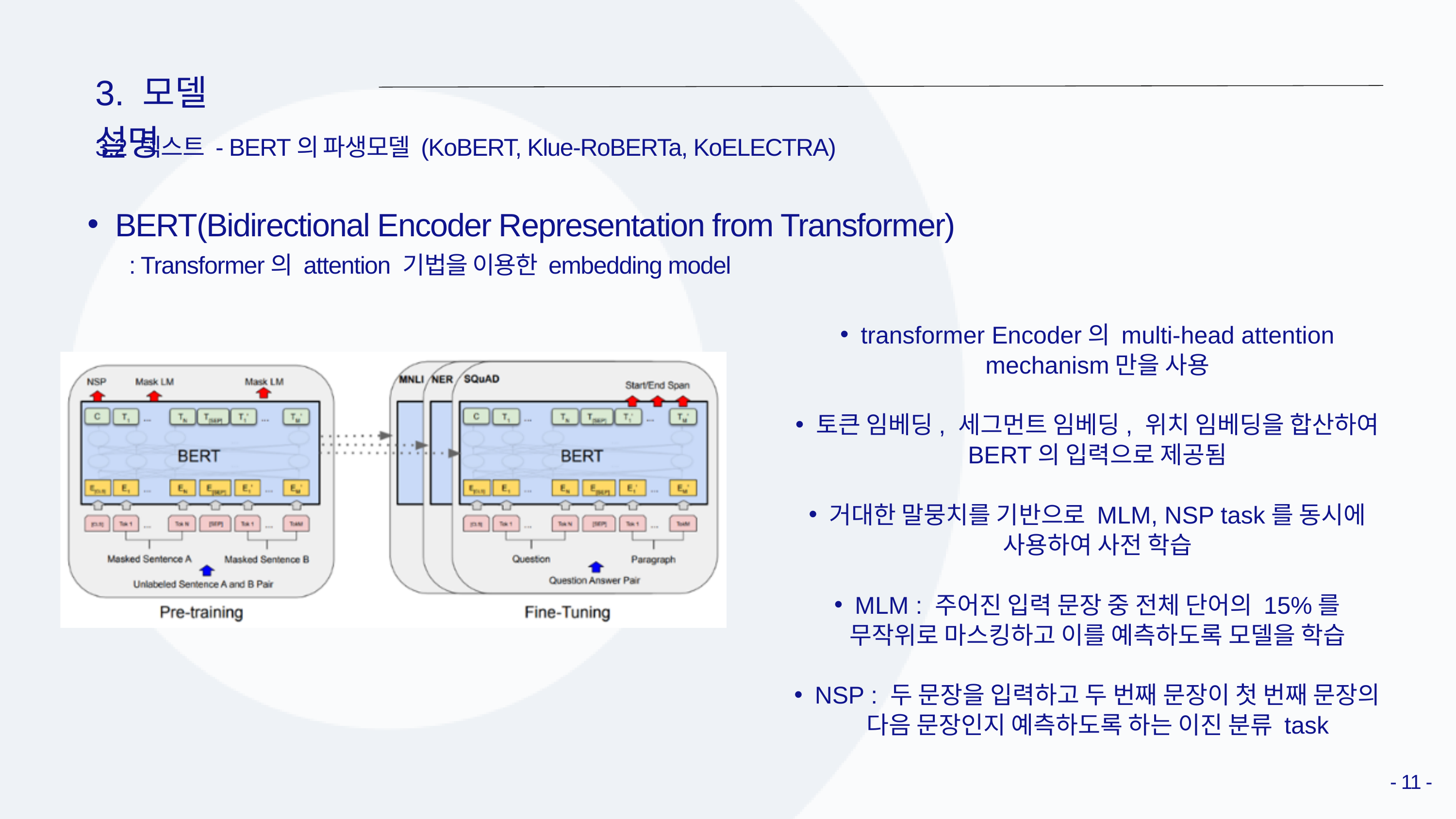

3. 모델 설명

3.2 텍스트 - BERT의 파생모델 (KoBERT, Klue-RoBERTa, KoELECTRA)
BERT(Bidirectional Encoder Representation from Transformer)

: Transformer의 attention 기법을 이용한 embedding model
transformer Encoder의 multi-head attention mechanism만을 사용

토큰 임베딩, 세그먼트 임베딩, 위치 임베딩을 합산하여 BERT의 입력으로 제공됨

거대한 말뭉치를 기반으로 MLM, NSP task를 동시에 사용하여 사전 학습

MLM : 주어진 입력 문장 중 전체 단어의 15%를 무작위로 마스킹하고 이를 예측하도록 모델을 학습

NSP : 두 문장을 입력하고 두 번째 문장이 첫 번째 문장의 다음 문장인지 예측하도록 하는 이진 분류 task

- 11 -